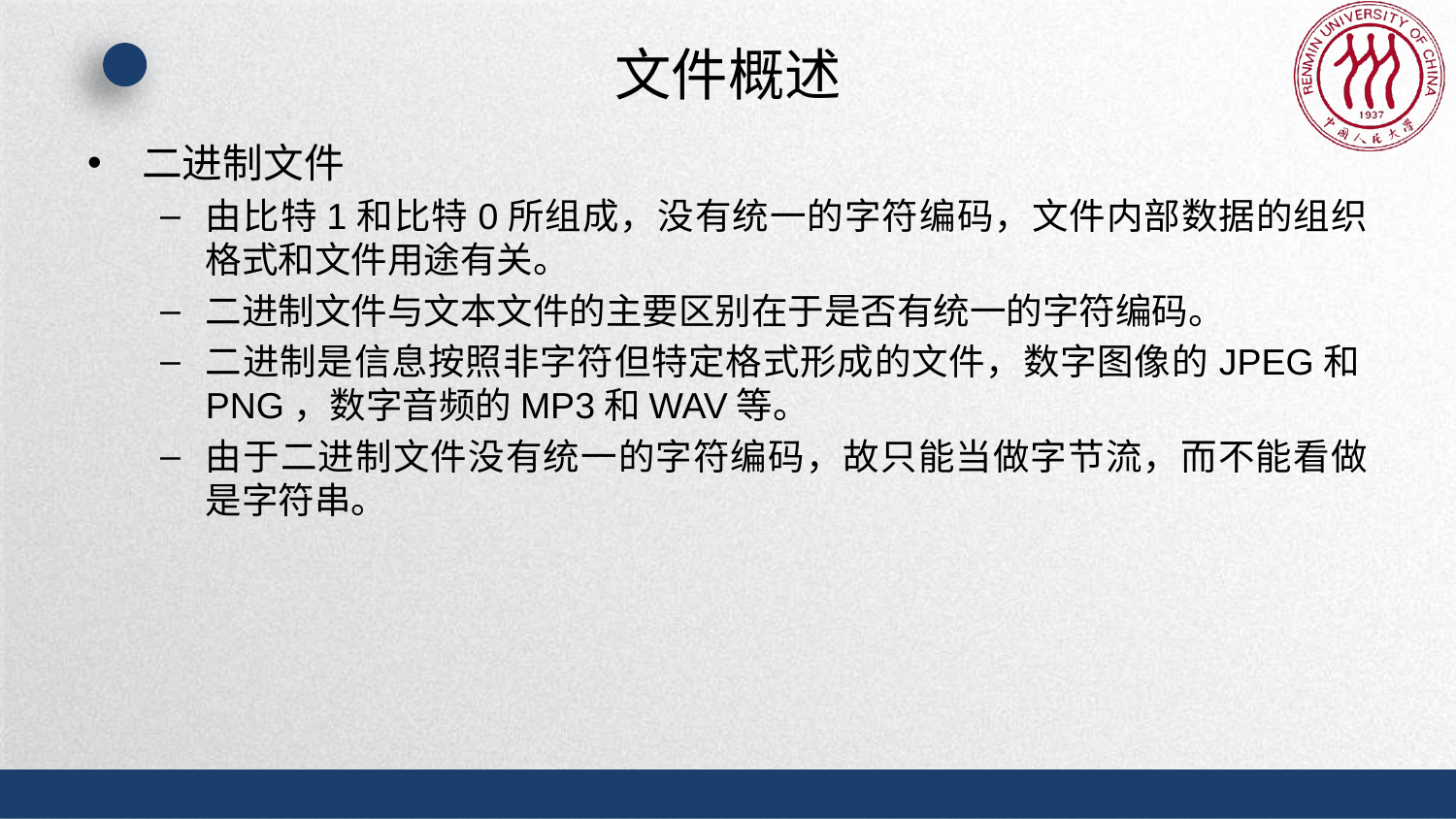

# 文件概述
二进制文件
由比特1和比特0所组成，没有统一的字符编码，文件内部数据的组织格式和文件用途有关。
二进制文件与文本文件的主要区别在于是否有统一的字符编码。
二进制是信息按照非字符但特定格式形成的文件，数字图像的JPEG和PNG，数字音频的MP3和WAV等。
由于二进制文件没有统一的字符编码，故只能当做字节流，而不能看做是字符串。